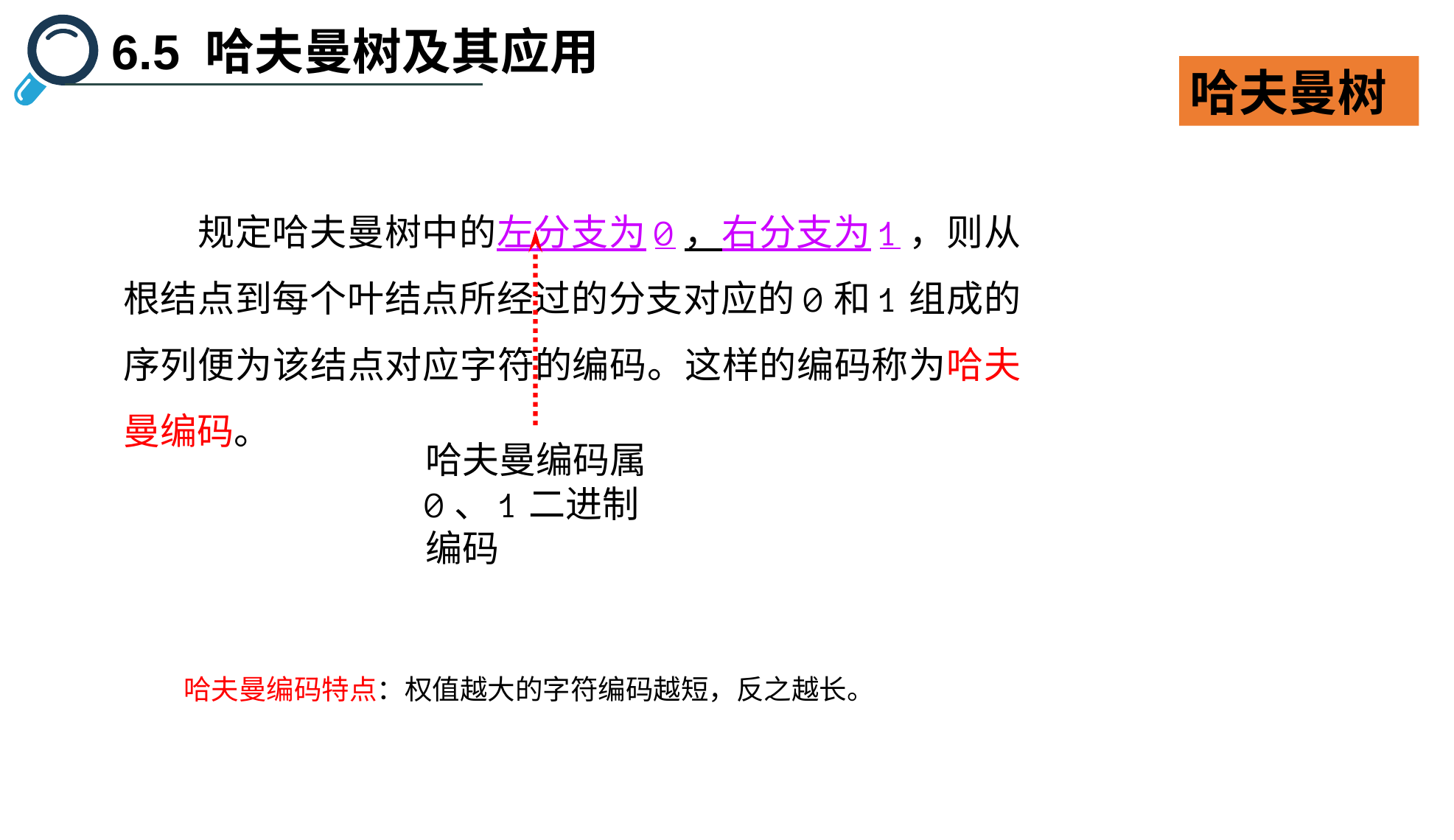

6.5 哈夫曼树及其应用
哈夫曼树
　　规定哈夫曼树中的左分支为0，右分支为1，则从根结点到每个叶结点所经过的分支对应的0和1组成的序列便为该结点对应字符的编码。这样的编码称为哈夫曼编码。

哈夫曼编码属0、1二进制编码
哈夫曼编码特点：权值越大的字符编码越短，反之越长。